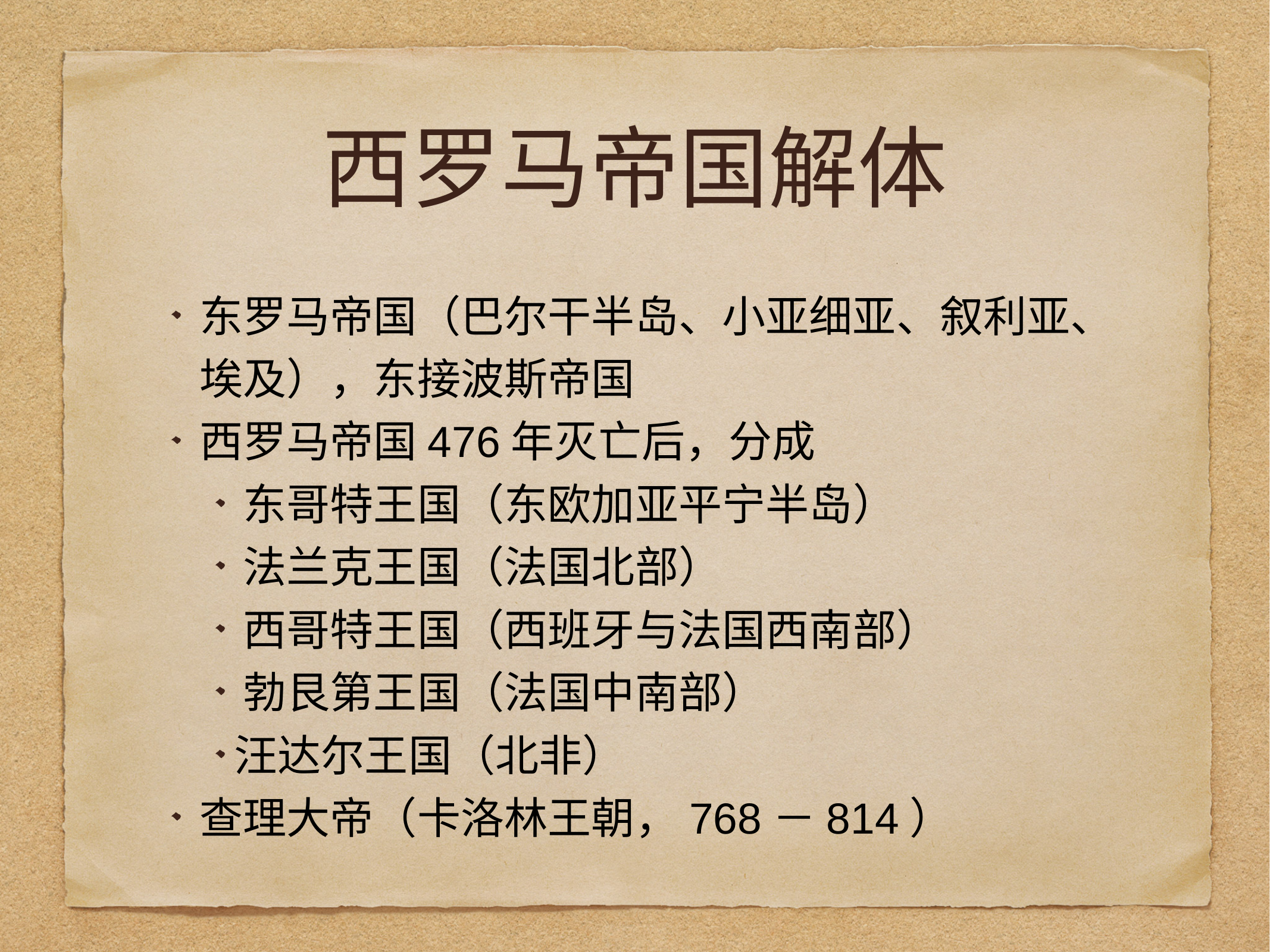

# 西罗马帝国解体
东罗马帝国（巴尔干半岛、小亚细亚、叙利亚、埃及），东接波斯帝国
西罗马帝国476年灭亡后，分成
东哥特王国（东欧加亚平宁半岛）
法兰克王国（法国北部）
西哥特王国（西班牙与法国西南部）
勃艮第王国（法国中南部）
汪达尔王国（北非）
查理大帝（卡洛林王朝，768－814）